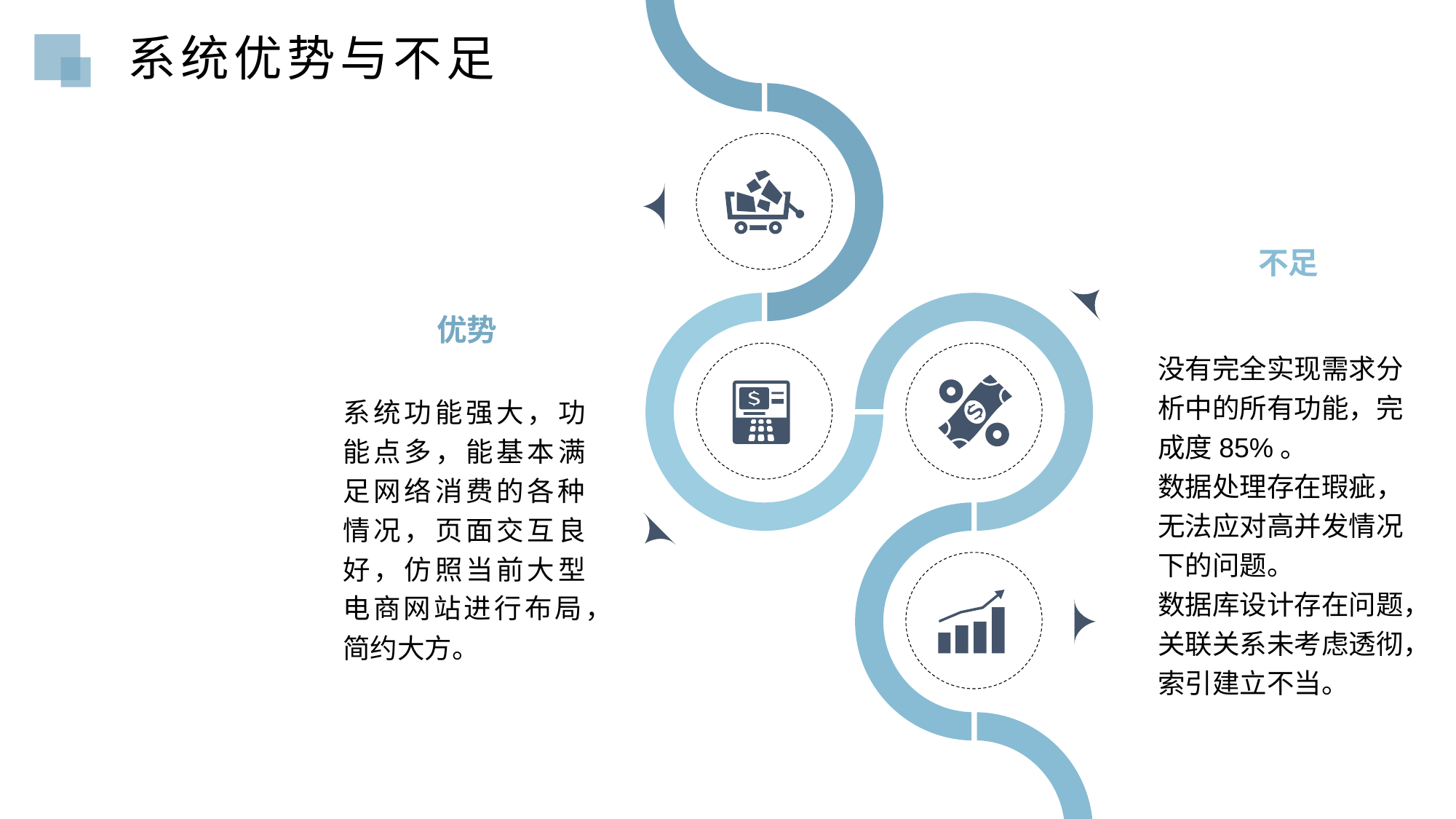

不足
没有完全实现需求分析中的所有功能，完成度85%。
数据处理存在瑕疵，无法应对高并发情况下的问题。
数据库设计存在问题，关联关系未考虑透彻，索引建立不当。

优势
系统功能强大，功能点多，能基本满足网络消费的各种情况，页面交互良好，仿照当前大型电商网站进行布局，简约大方。

系统优势与不足